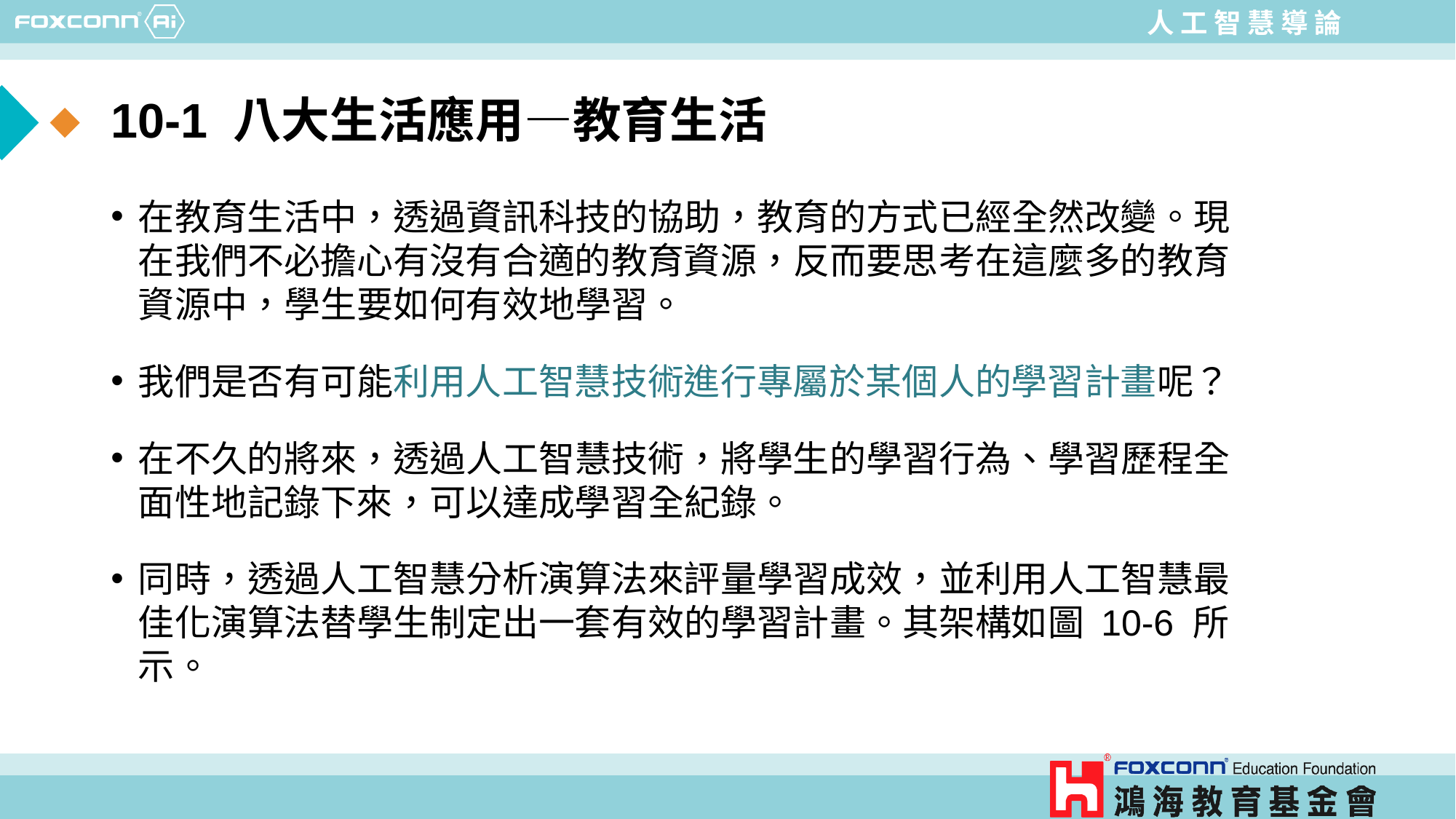

# 10-1 八大生活應用—教育生活
在教育生活中，透過資訊科技的協助，教育的方式已經全然改變。現在我們不必擔心有沒有合適的教育資源，反而要思考在這麼多的教育資源中，學生要如何有效地學習。
我們是否有可能利用人工智慧技術進行專屬於某個人的學習計畫呢？
在不久的將來，透過人工智慧技術，將學生的學習行為、學習歷程全面性地記錄下來，可以達成學習全紀錄。
同時，透過人工智慧分析演算法來評量學習成效，並利用人工智慧最佳化演算法替學生制定出一套有效的學習計畫。其架構如圖 10-6 所示。